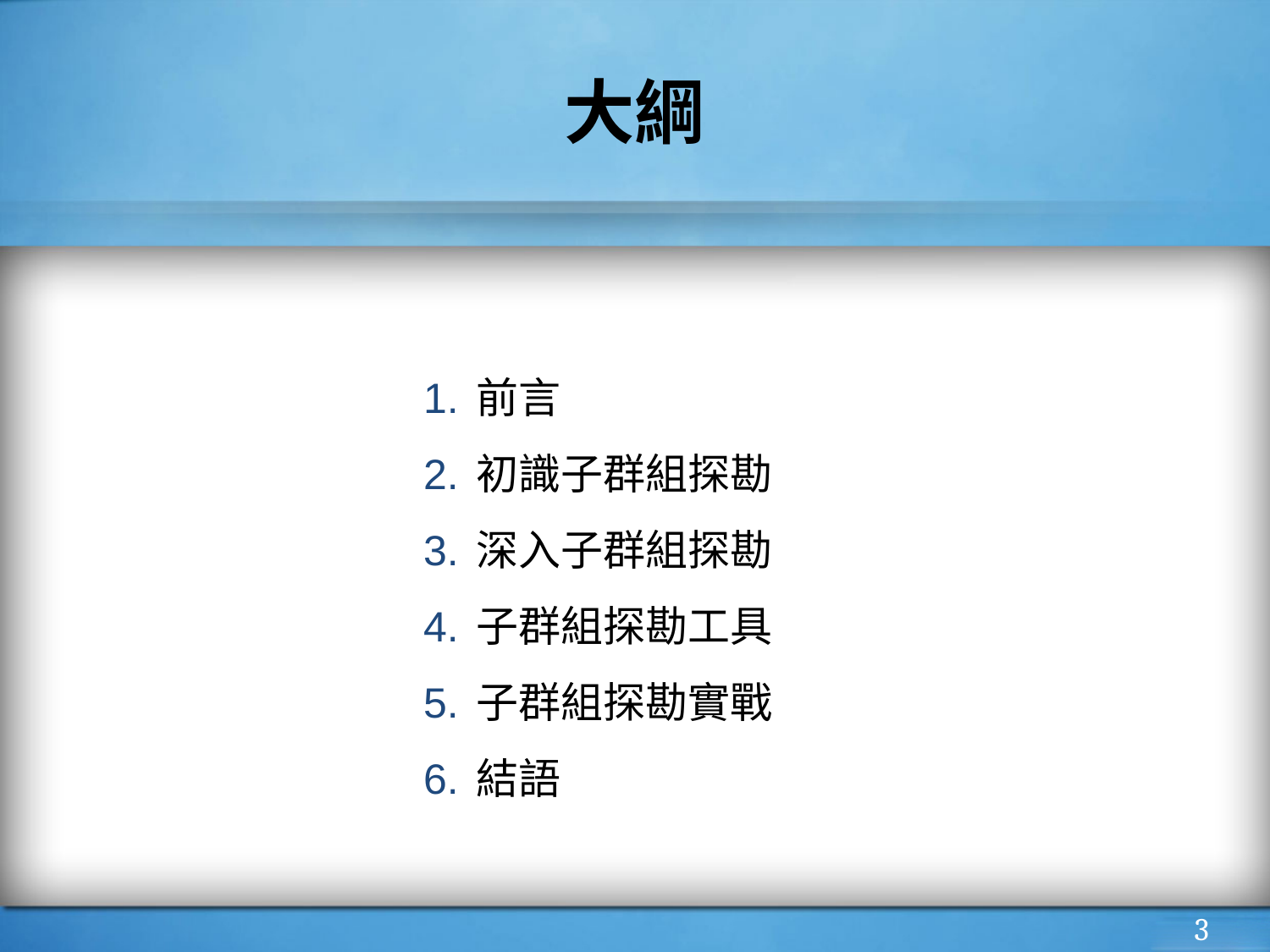

# 大綱
前言
初識子群組探勘
深入子群組探勘
子群組探勘工具
子群組探勘實戰
結語
3